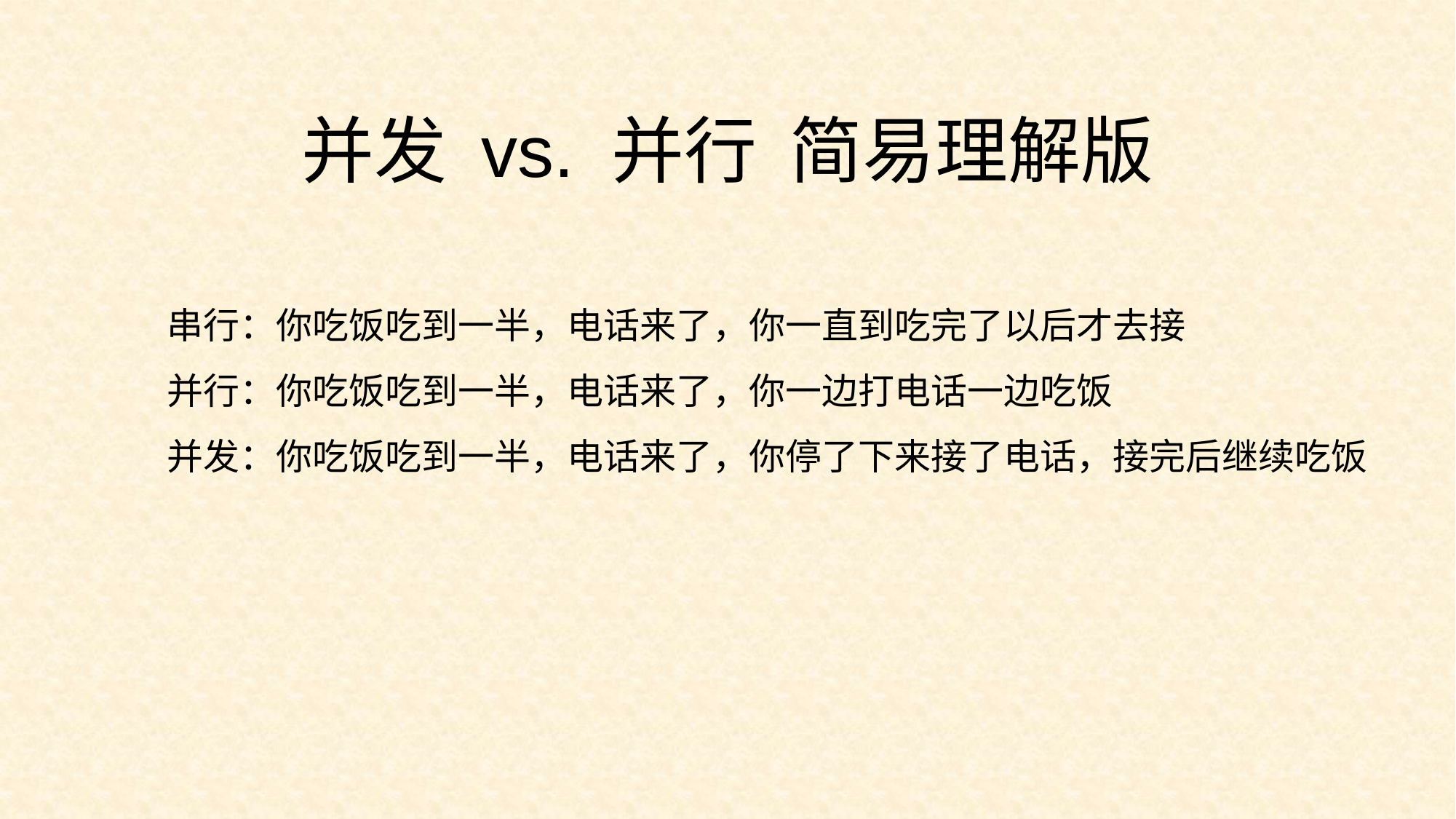

并发 vs. 并行  简易理解版
串行：你吃饭吃到一半，电话来了，你一直到吃完了以后才去接
并行：你吃饭吃到一半，电话来了，你一边打电话一边吃饭
并发：你吃饭吃到一半，电话来了，你停了下来接了电话，接完后继续吃饭